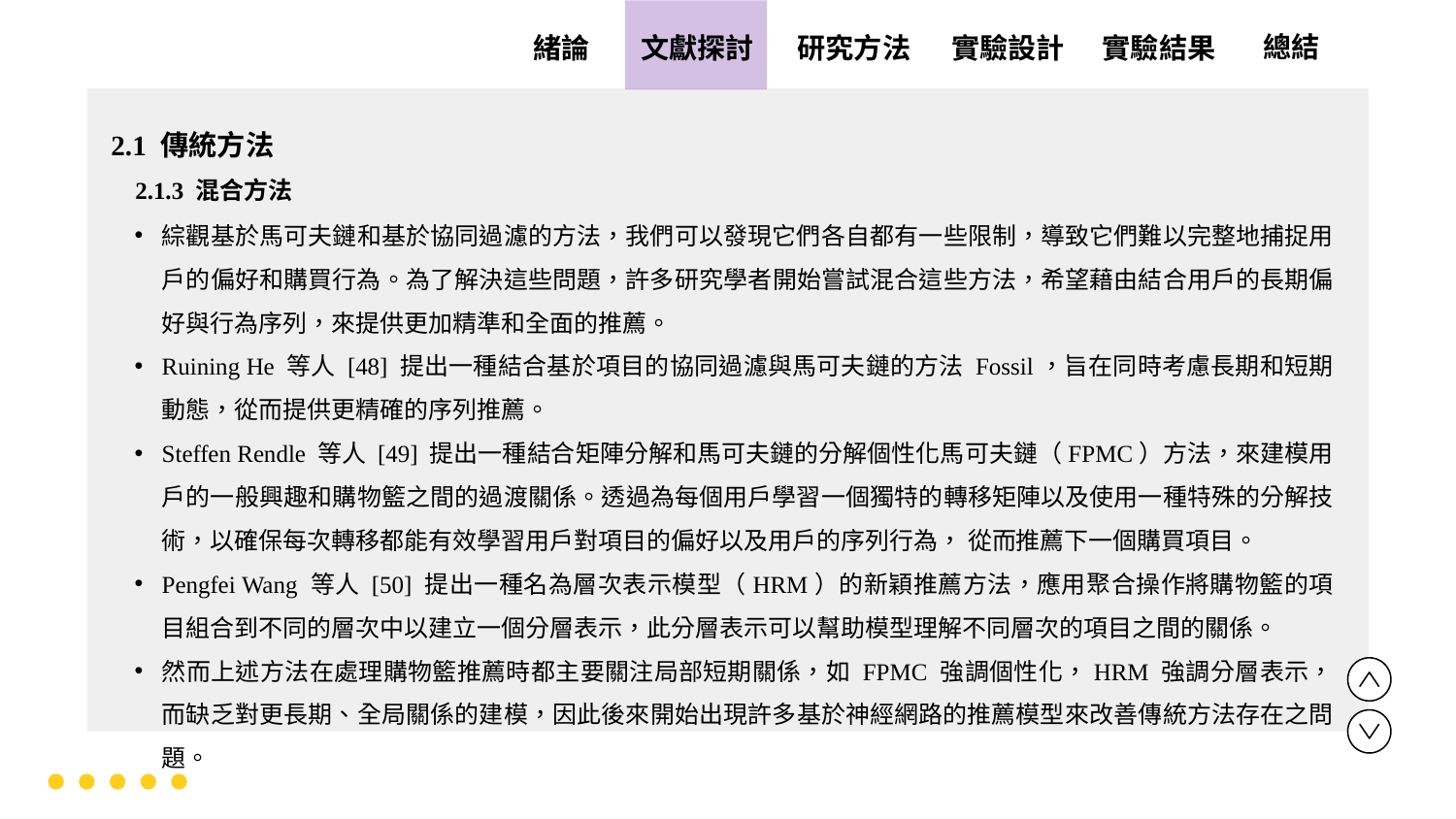

實驗設計
實驗結果
文獻探討
總結
緒論
研究方法
2.1 傳統方法
    2.1.3 混合方法
綜觀基於馬可夫鏈和基於協同過濾的方法，我們可以發現它們各自都有一些限制，導致它們難以完整地捕捉用戶的偏好和購買行為。為了解決這些問題，許多研究學者開始嘗試混合這些方法，希望藉由結合用戶的長期偏好與行為序列，來提供更加精準和全面的推薦。
Ruining He 等人 [48] 提出一種結合基於項目的協同過濾與馬可夫鏈的方法 Fossil，旨在同時考慮長期和短期動態，從而提供更精確的序列推薦。
Steffen Rendle 等人 [49] 提出一種結合矩陣分解和馬可夫鏈的分解個性化馬可夫鏈（FPMC）方法，來建模用戶的一般興趣和購物籃之間的過渡關係。透過為每個用戶學習一個獨特的轉移矩陣以及使用一種特殊的分解技術，以確保每次轉移都能有效學習用戶對項目的偏好以及用戶的序列行為， 從而推薦下一個購買項目。
Pengfei Wang 等人 [50] 提出一種名為層次表示模型（HRM）的新穎推薦方法，應用聚合操作將購物籃的項目組合到不同的層次中以建立一個分層表示，此分層表示可以幫助模型理解不同層次的項目之間的關係。
然而上述方法在處理購物籃推薦時都主要關注局部短期關係，如 FPMC 強調個性化，HRM 強調分層表示，而缺乏對更長期、全局關係的建模，因此後來開始出現許多基於神經網路的推薦模型來改善傳統方法存在之問題。